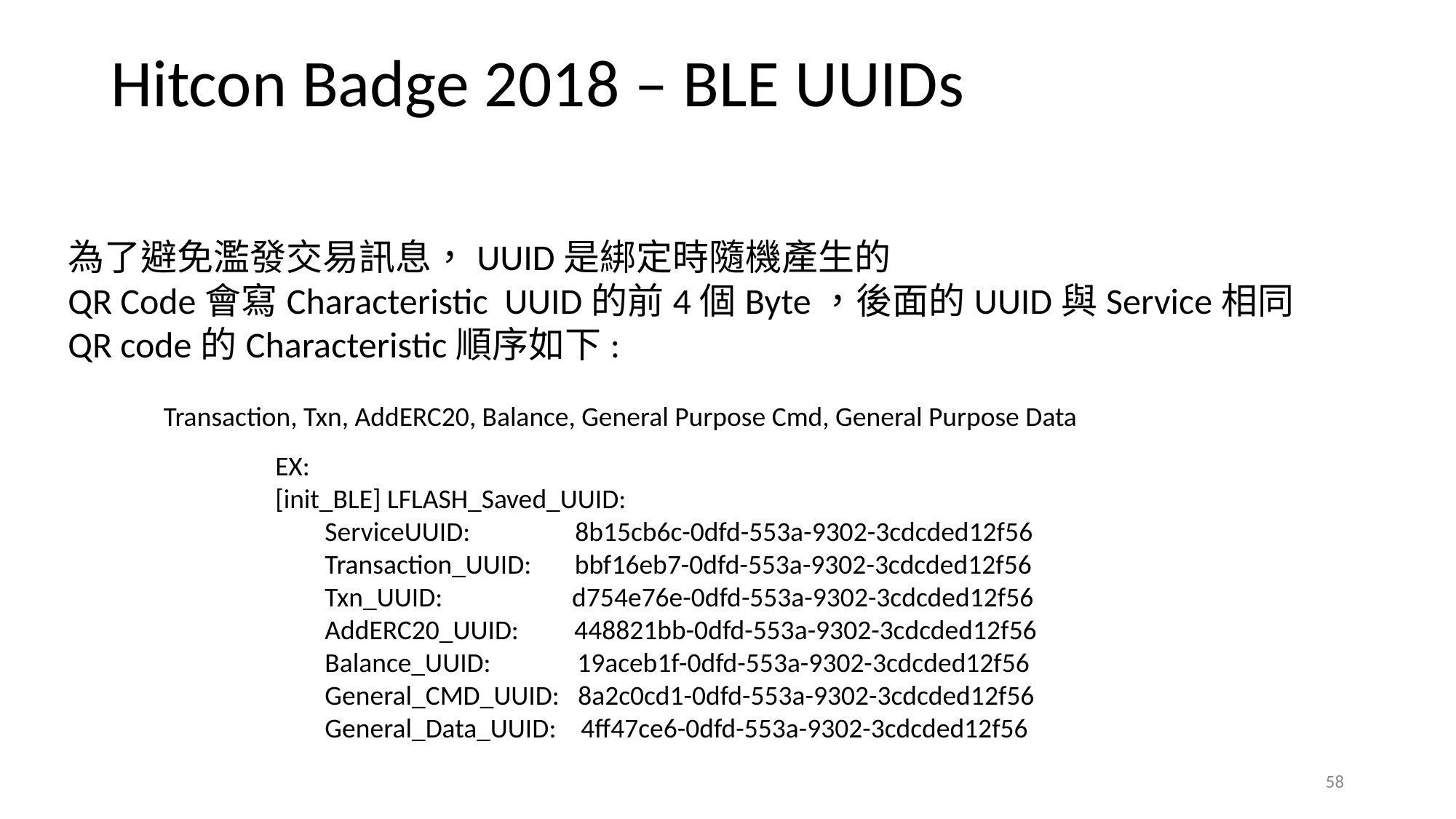

Hitcon Badge 2018 – BLE UUIDs

為了避免濫發交易訊息，UUID是綁定時隨機產生的
QR Code會寫Characteristic  UUID的前4個Byte，後面的UUID與Service相同
QR code的Characteristic順序如下:

Transaction, Txn, AddERC20, Balance, General Purpose Cmd, General Purpose Data

EX:
[init_BLE] LFLASH_Saved_UUID:
        ServiceUUID:                 8b15cb6c-0dfd-553a-9302-3cdcded12f56
        Transaction_UUID:       bbf16eb7-0dfd-553a-9302-3cdcded12f56
        Txn_UUID:                     d754e76e-0dfd-553a-9302-3cdcded12f56
        AddERC20_UUID:         448821bb-0dfd-553a-9302-3cdcded12f56
        Balance_UUID:              19aceb1f-0dfd-553a-9302-3cdcded12f56
        General_CMD_UUID:   8a2c0cd1-0dfd-553a-9302-3cdcded12f56
        General_Data_UUID:    4ff47ce6-0dfd-553a-9302-3cdcded12f56
58